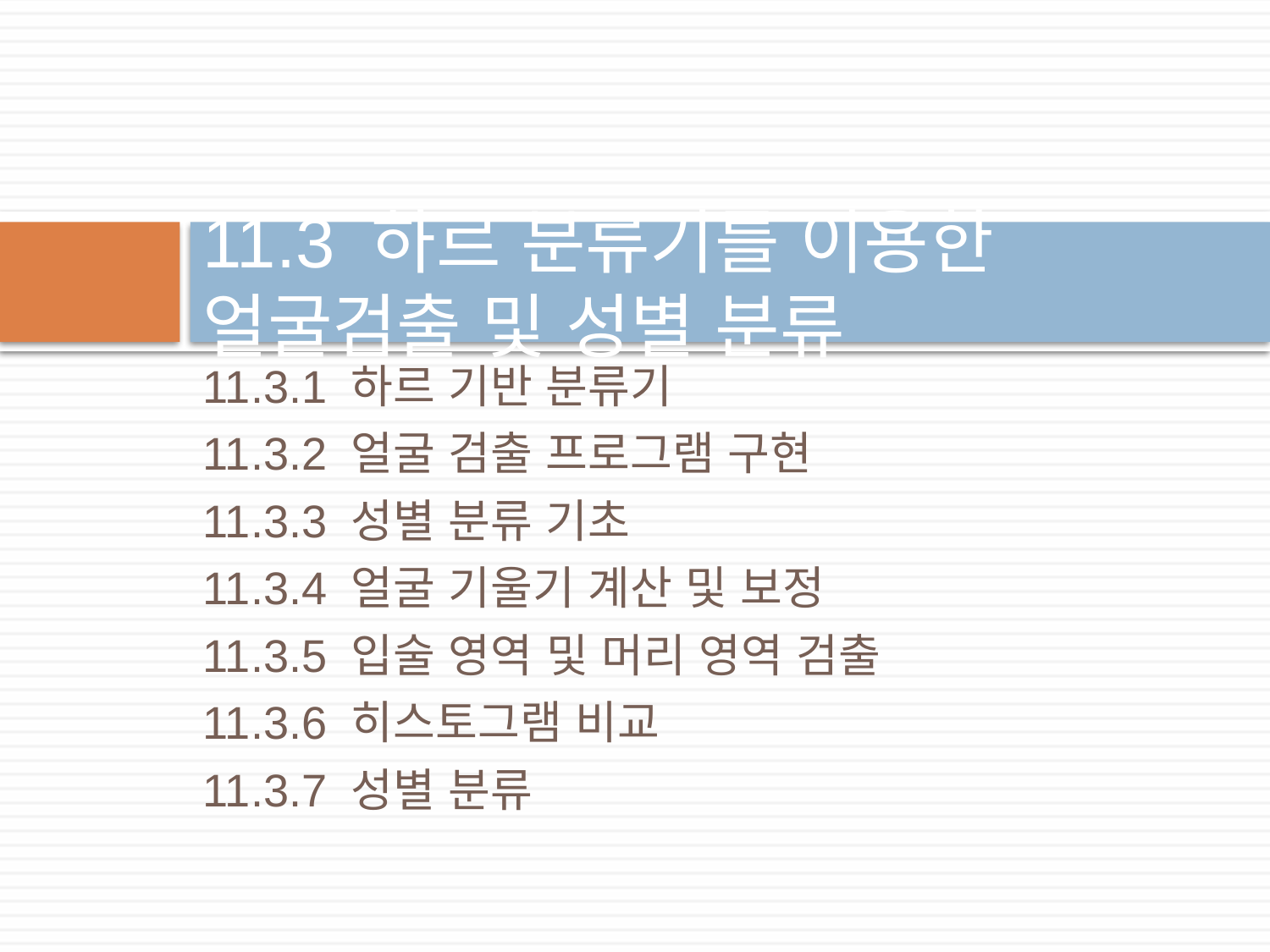

# 11.3 하르 분류기를 이용한 얼굴검출 및 성별 분류
11.3.1 하르 기반 분류기
11.3.2 얼굴 검출 프로그램 구현
11.3.3 성별 분류 기초
11.3.4 얼굴 기울기 계산 및 보정
11.3.5 입술 영역 및 머리 영역 검출
11.3.6 히스토그램 비교
11.3.7 성별 분류